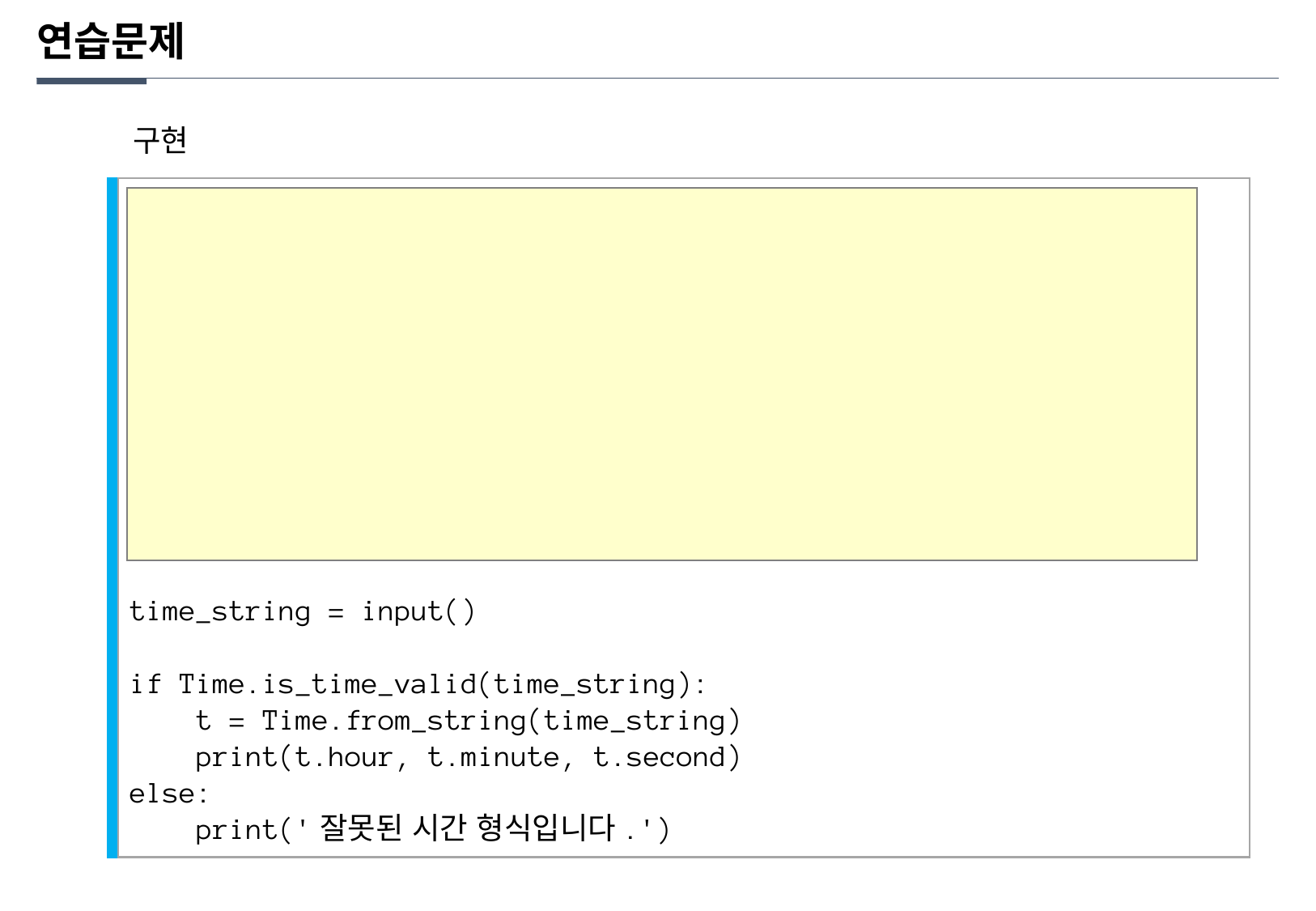

연습문제
구현

 @staticmethod
    def is_time_valid(time_string):
        h, m, s = map(int, time_string.split(":"))
        return (0<=h and h<=23) and (0<=m and m<=59) and  (0<=s and s<=59)

    @staticmethod
    def from_string(time_string):
        h, m, s = map(int, time_string.split(":"))
        return Time(h, m, s)

time_string = input()

if Time.is_time_valid(time_string):
    t = Time.from_string(time_string)
    print(t.hour, t.minute, t.second)
else:
    print('잘못된 시간 형식입니다.')